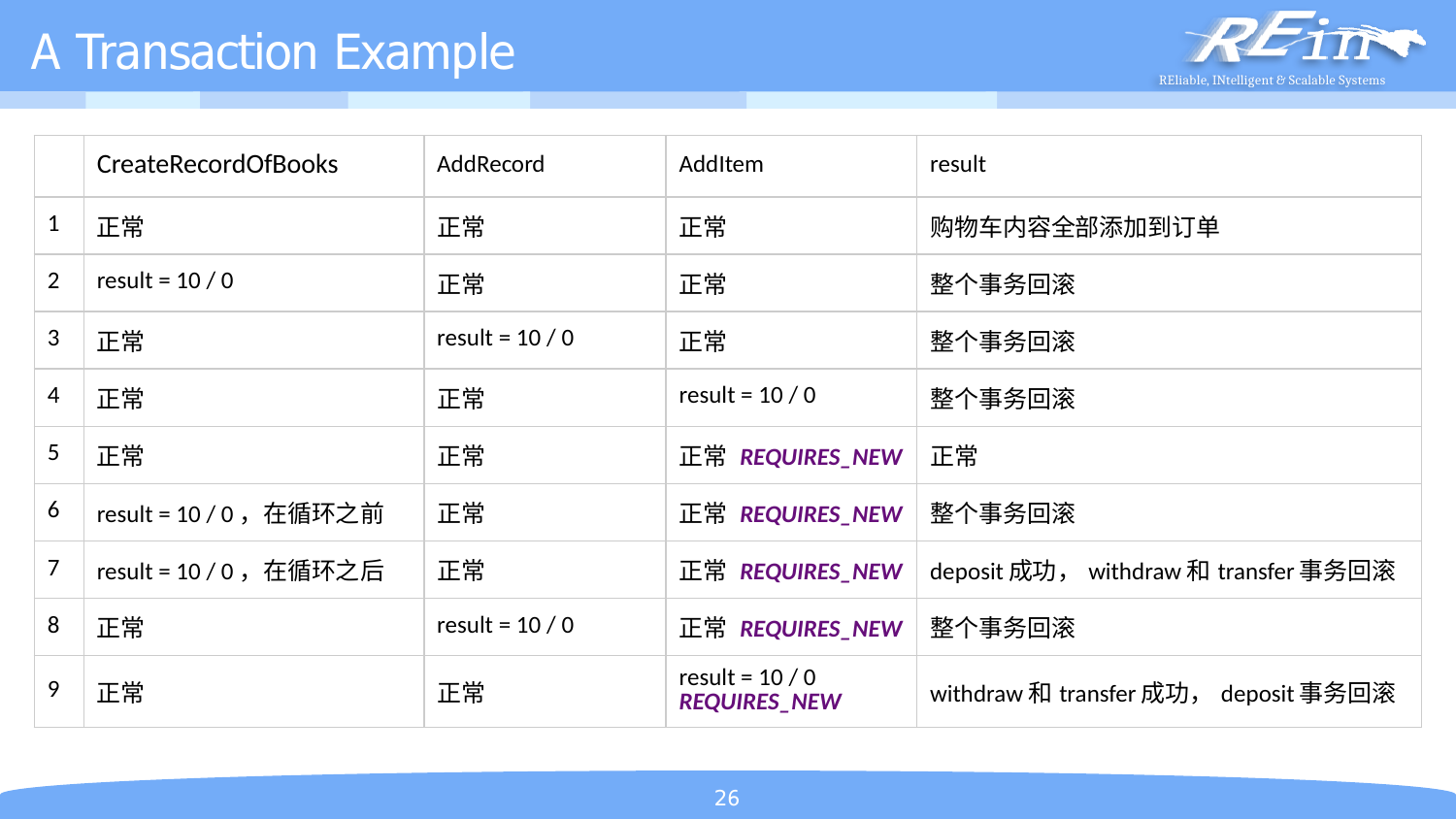

# A Transaction Example
|  | CreateRecordOfBooks | AddRecord | AddItem | result |
| --- | --- | --- | --- | --- |
| 1 | 正常 | 正常 | 正常 | 购物车内容全部添加到订单 |
| 2 | result = 10 / 0 | 正常 | 正常 | 整个事务回滚 |
| 3 | 正常 | result = 10 / 0 | 正常 | 整个事务回滚 |
| 4 | 正常 | 正常 | result = 10 / 0 | 整个事务回滚 |
| 5 | 正常 | 正常 | 正常 REQUIRES\_NEW | 正常 |
| 6 | result = 10 / 0，在循环之前 | 正常 | 正常 REQUIRES\_NEW | 整个事务回滚 |
| 7 | result = 10 / 0，在循环之后 | 正常 | 正常 REQUIRES\_NEW | deposit成功，withdraw和transfer事务回滚 |
| 8 | 正常 | result = 10 / 0 | 正常 REQUIRES\_NEW | 整个事务回滚 |
| 9 | 正常 | 正常 | result = 10 / 0 REQUIRES\_NEW | withdraw和transfer成功，deposit事务回滚 |
26